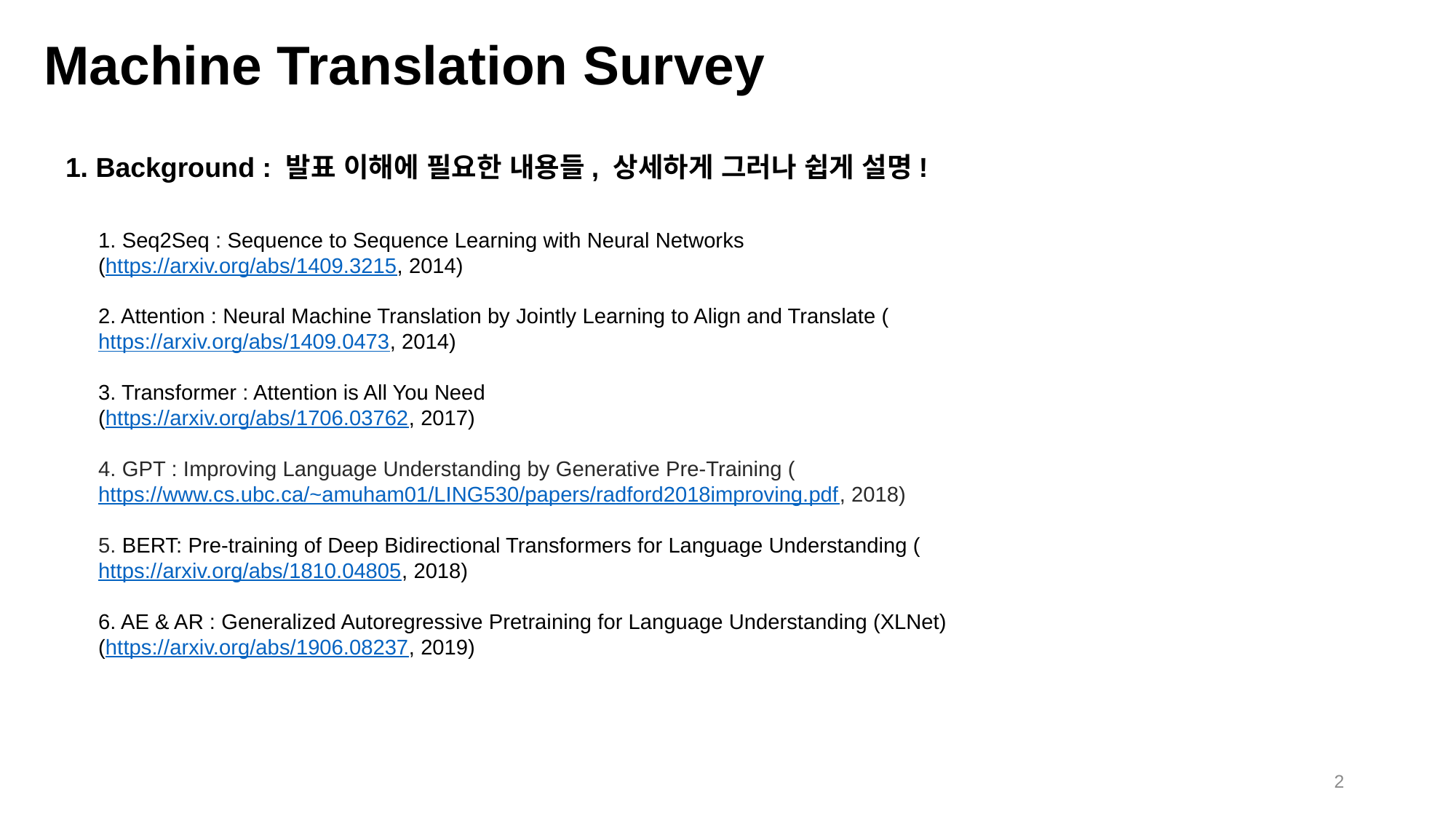

# Machine Translation Survey

1. Background : 발표 이해에 필요한 내용들, 상세하게 그러나 쉽게 설명!

1. Seq2Seq : Sequence to Sequence Learning with Neural Networks
(https://arxiv.org/abs/1409.3215, 2014)

2. Attention : Neural Machine Translation by Jointly Learning to Align and Translate (https://arxiv.org/abs/1409.0473, 2014)

3. Transformer : Attention is All You Need
(https://arxiv.org/abs/1706.03762, 2017)

4. GPT : Improving Language Understanding by Generative Pre-Training (https://www.cs.ubc.ca/~amuham01/LING530/papers/radford2018improving.pdf, 2018)

5. BERT: Pre-training of Deep Bidirectional Transformers for Language Understanding (https://arxiv.org/abs/1810.04805, 2018)

6. AE & AR : Generalized Autoregressive Pretraining for Language Understanding (XLNet)
(https://arxiv.org/abs/1906.08237, 2019)
2